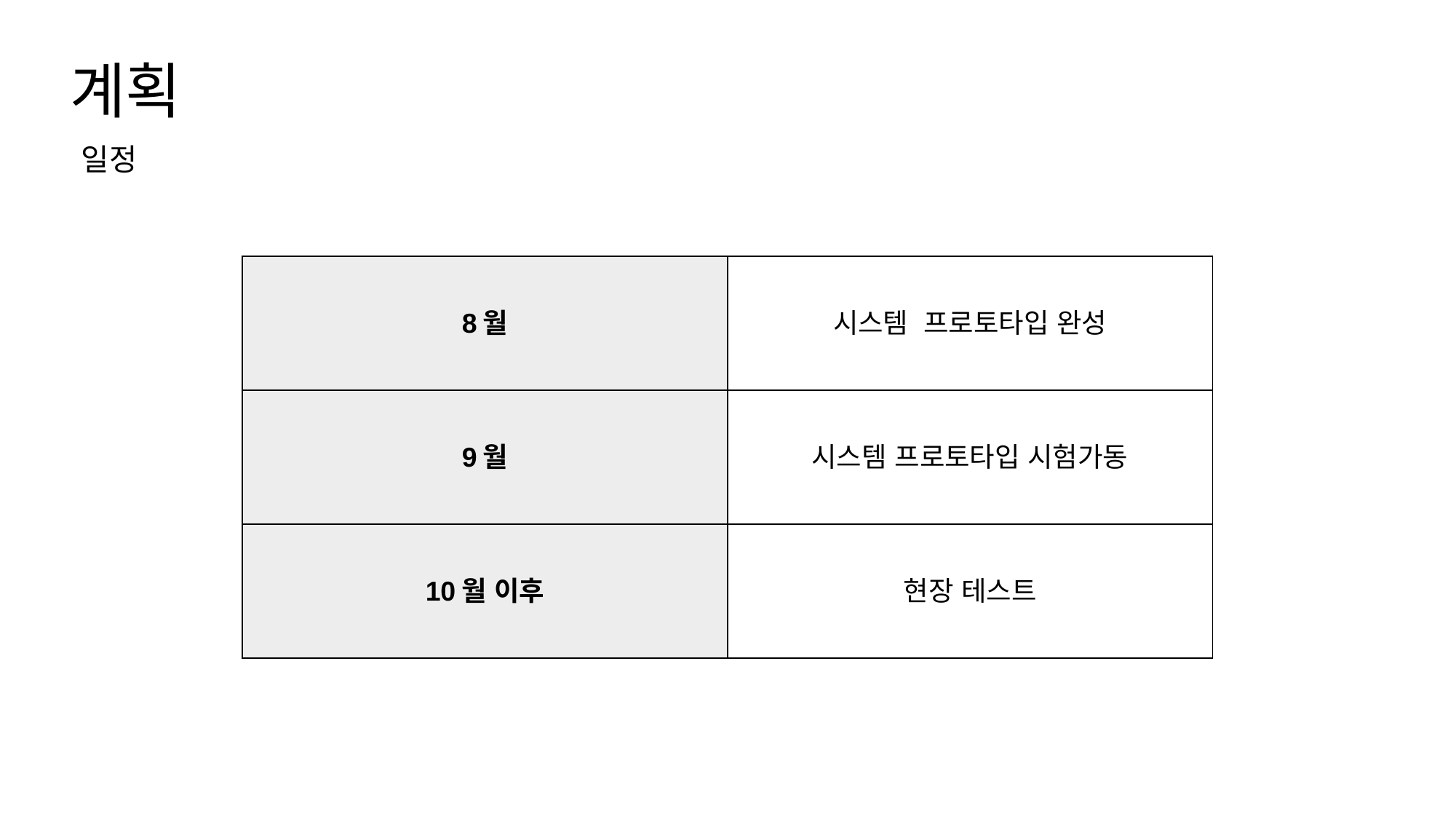

계획
일정
| 8월 | 시스템 프로토타입 완성 |
| --- | --- |
| 9월 | 시스템 프로토타입 시험가동 |
| 10월 이후 | 현장 테스트 |